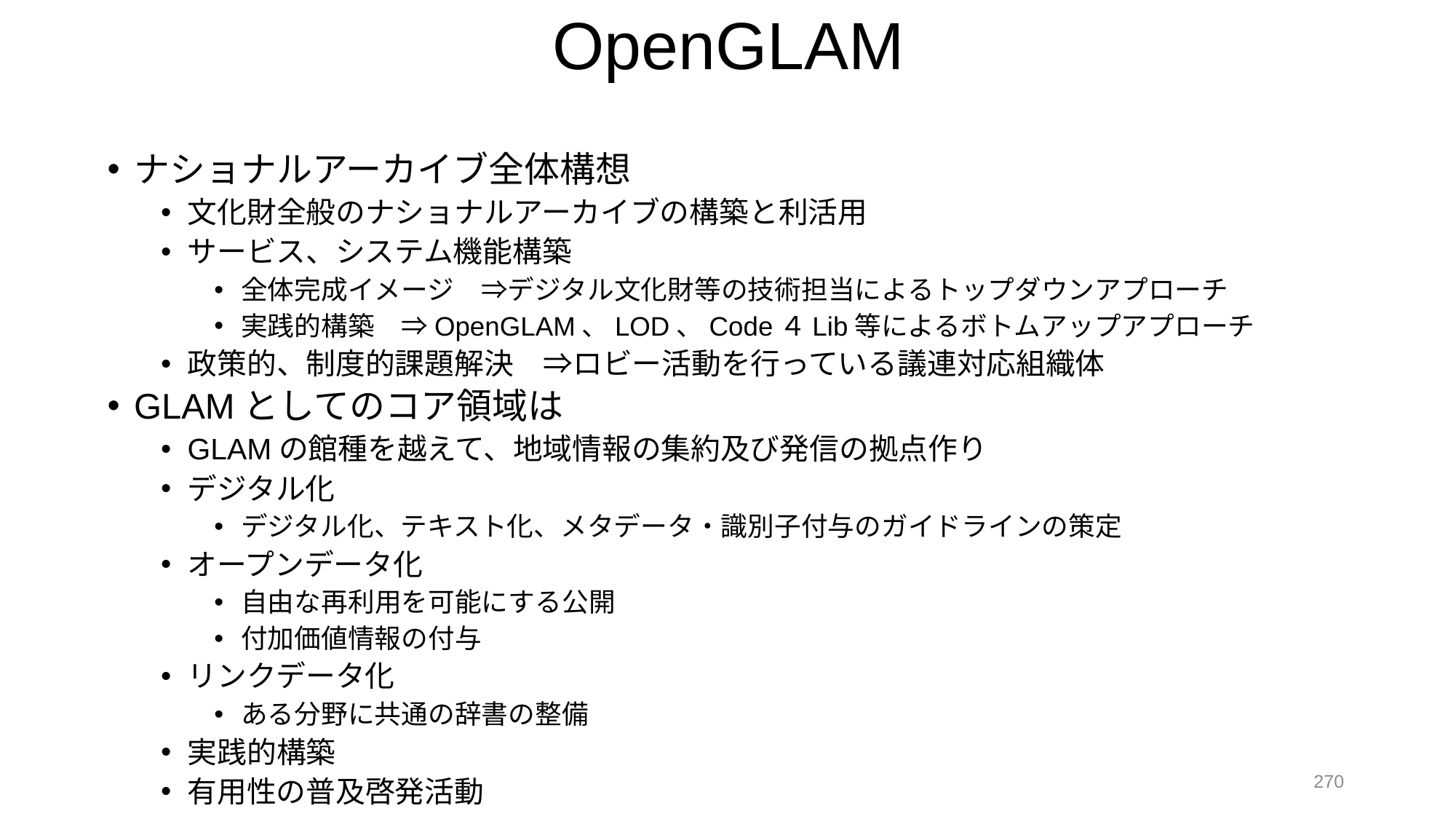

# OpenGLAM
ナショナルアーカイブ全体構想
文化財全般のナショナルアーカイブの構築と利活用
サービス、システム機能構築
全体完成イメージ　⇒デジタル文化財等の技術担当によるトップダウンアプローチ
実践的構築　⇒OpenGLAM、LOD、Code４Lib等によるボトムアップアプローチ
政策的、制度的課題解決　⇒ロビー活動を行っている議連対応組織体
GLAMとしてのコア領域は
GLAMの館種を越えて、地域情報の集約及び発信の拠点作り
デジタル化
デジタル化、テキスト化、メタデータ・識別子付与のガイドラインの策定
オープンデータ化
自由な再利用を可能にする公開
付加価値情報の付与
リンクデータ化
ある分野に共通の辞書の整備
実践的構築
有用性の普及啓発活動

270